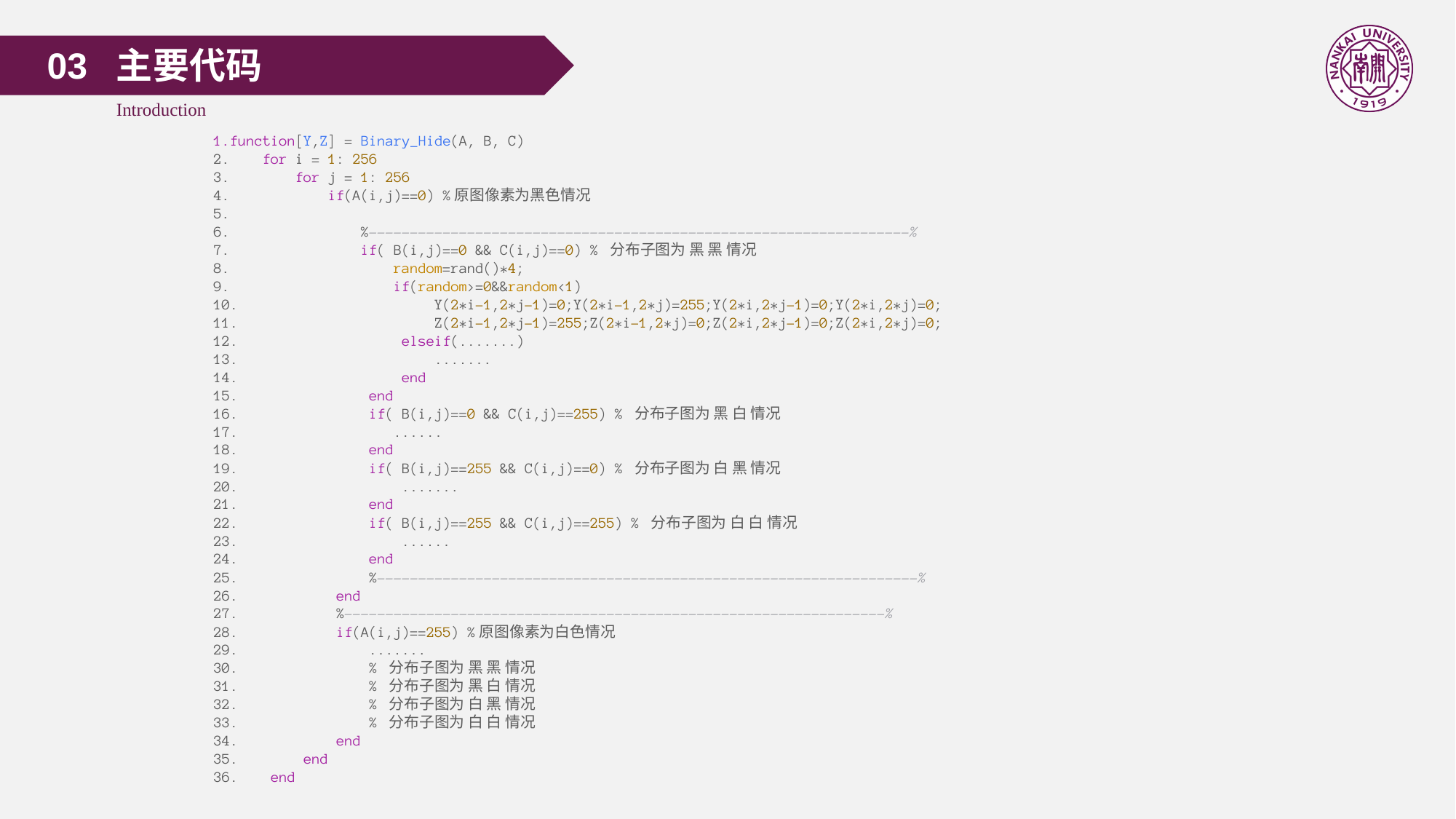

03  主要代码
Introduction
function[Y,Z] = Binary_Hide(A, B, C)
    for i = 1: 256
        for j = 1: 256
            if(A(i,j)==0) %原图像素为黑色情况

                %------------------------------------------------------------------%
                if( B(i,j)==0 && C(i,j)==0) % 分布子图为 黑 黑 情况
                    random=rand()*4;
                    if(random>=0&&random<1)
                        Y(2*i-1,2*j-1)=0;Y(2*i-1,2*j)=255;Y(2*i,2*j-1)=0;Y(2*i,2*j)=0;
                        Z(2*i-1,2*j-1)=255;Z(2*i-1,2*j)=0;Z(2*i,2*j-1)=0;Z(2*i,2*j)=0;
                    elseif(.......)
                        .......
                    end
                end
                if( B(i,j)==0 && C(i,j)==255) % 分布子图为 黑 白 情况
                   ......
                end
                if( B(i,j)==255 && C(i,j)==0) % 分布子图为 白 黑 情况
                    .......
                end
                if( B(i,j)==255 && C(i,j)==255) % 分布子图为 白 白 情况
                    ......
                end
                %------------------------------------------------------------------%
            end
            %------------------------------------------------------------------%
            if(A(i,j)==255) %原图像素为白色情况
                .......
                % 分布子图为 黑 黑 情况
                % 分布子图为 黑 白 情况
                % 分布子图为 白 黑 情况
                % 分布子图为 白 白 情况
            end
        end
    end